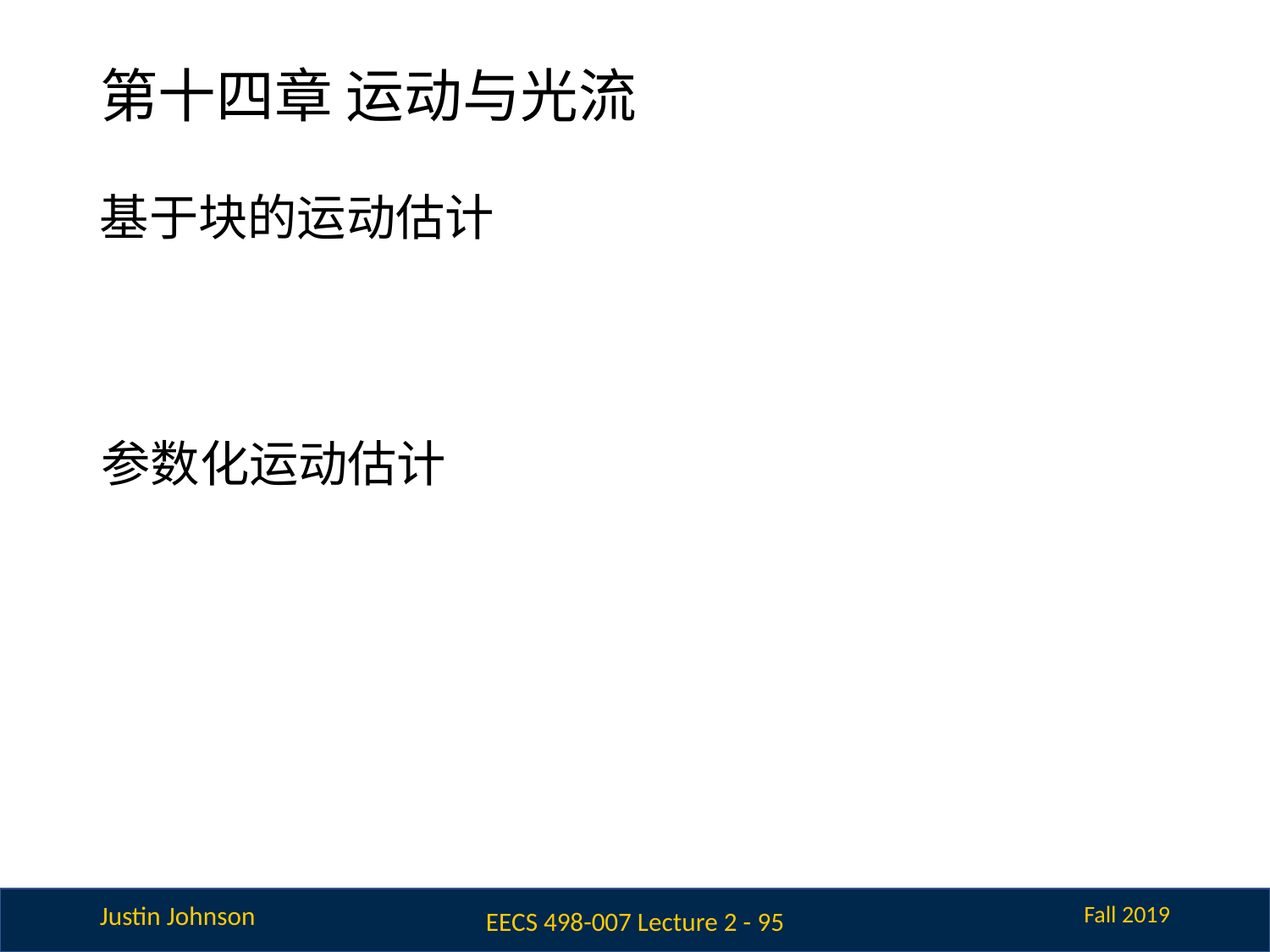

# 第十四章 运动与光流
基于块的运动估计

参数化运动估计

EECS 498-007 Lecture 2 - 95